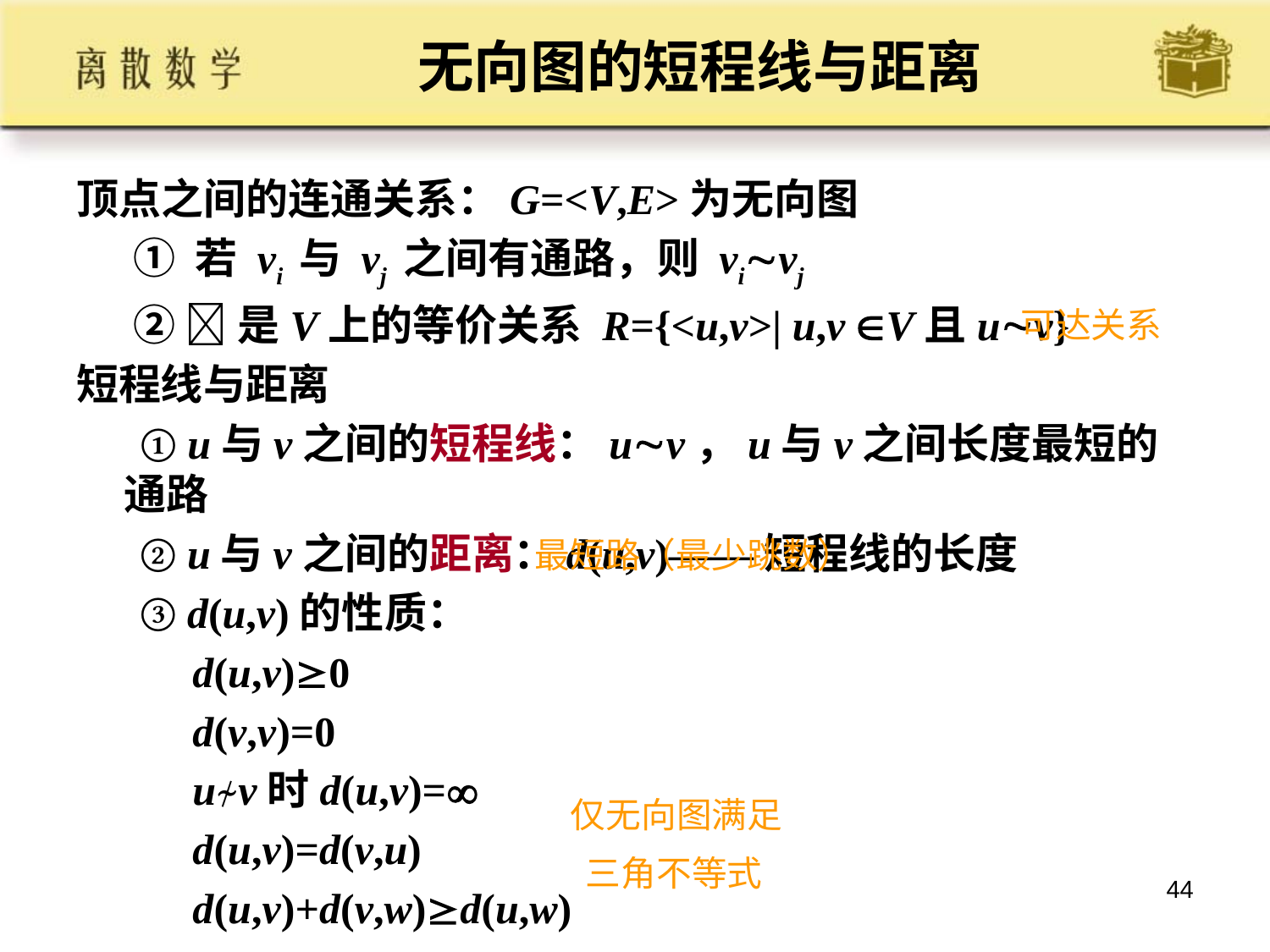

# 无向图的短程线与距离
顶点之间的连通关系：G=<V,E>为无向图
      ① 若 vi 与 vj 之间有通路，则 vi∼vj
      ② ∼是V上的等价关系 R={<u,v>| u,v ∈V且u∼v}
短程线与距离
      ① u与v之间的短程线：u∼v，u与v之间长度最短的通路
      ② u与v之间的距离：d(u,v)——短程线的长度
      ③ d(u,v)的性质：
           d(u,v)≥0
           d(v,v)=0
           u≁v时d(u,v)=∞
           d(u,v)=d(v,u)
           d(u,v)+d(v,w)≥d(u,w)
可达关系
最短路（最少跳数）
仅无向图满足
三角不等式
44